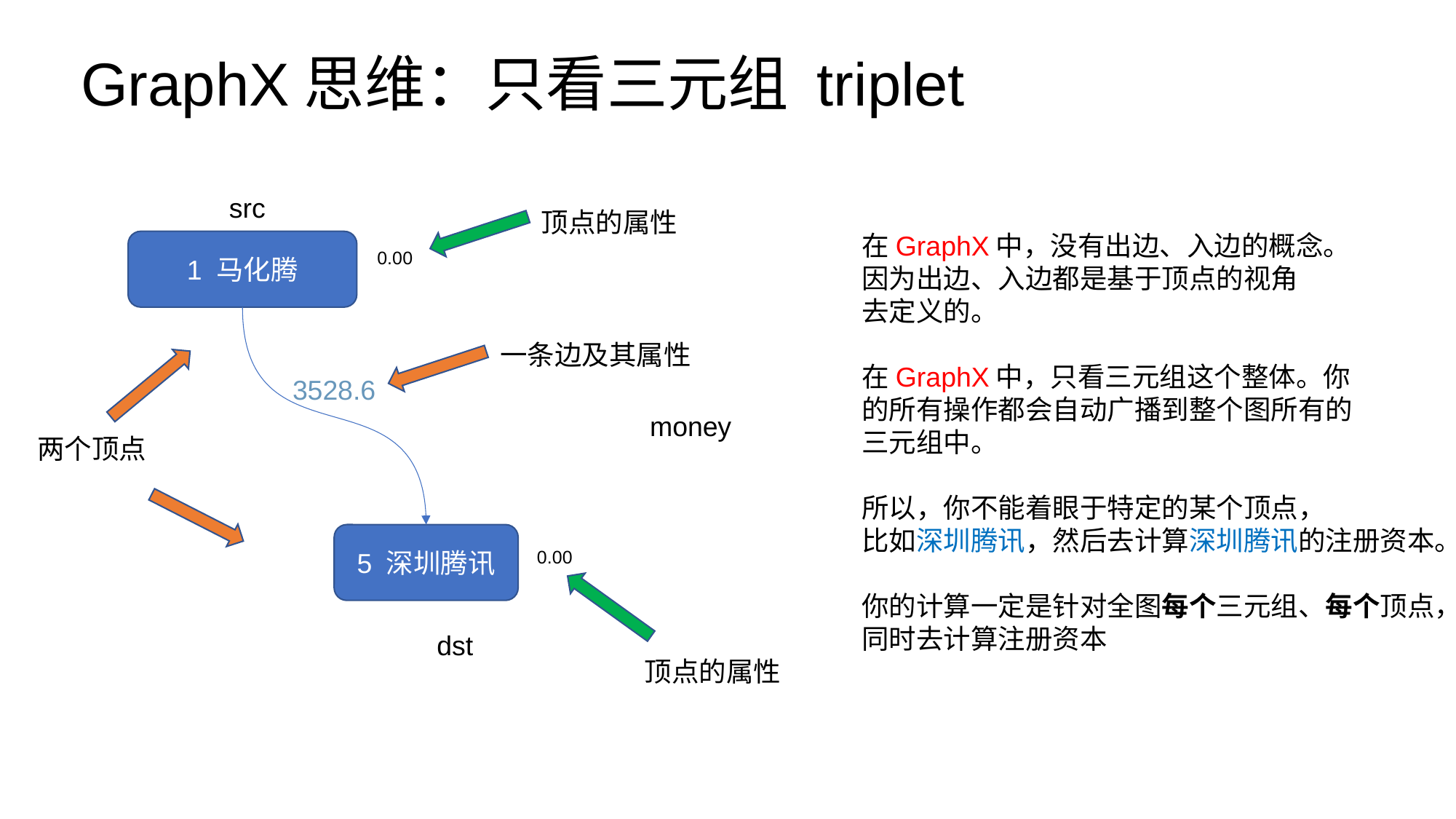

GraphX思维：只看三元组 triplet
src
顶点的属性

在GraphX中，没有出边、入边的概念。
因为出边、入边都是基于顶点的视角
去定义的。

在GraphX中，只看三元组这个整体。你
的所有操作都会自动广播到整个图所有的
三元组中。

所以，你不能着眼于特定的某个顶点，
比如深圳腾讯，然后去计算深圳腾讯的注册资本。

你的计算一定是针对全图每个三元组、每个顶点，
同时去计算注册资本
1 马化腾
0.00
一条边及其属性

3528.6

money
两个顶点

5 深圳腾讯
0.00

dst
顶点的属性